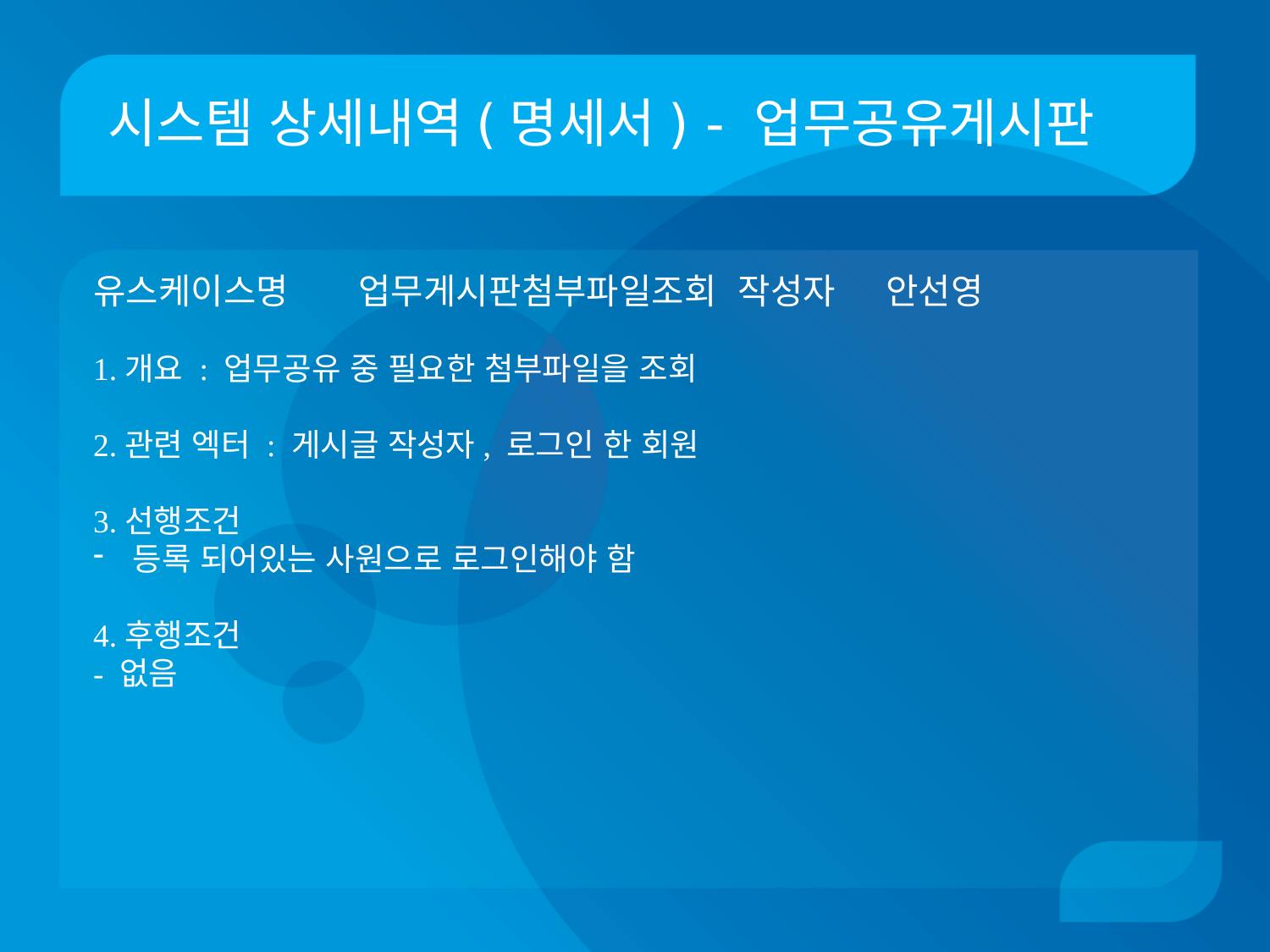

# 시스템 상세내역(명세서) - 업무공유게시판
유스케이스명       업무게시판첨부파일조회 	 작성자     안선영
1.개요 : 업무공유 중 필요한 첨부파일을 조회

2.관련 엑터 : 게시글 작성자, 로그인 한 회원

3.선행조건
등록 되어있는 사원으로 로그인해야 함

4.후행조건
- 없음